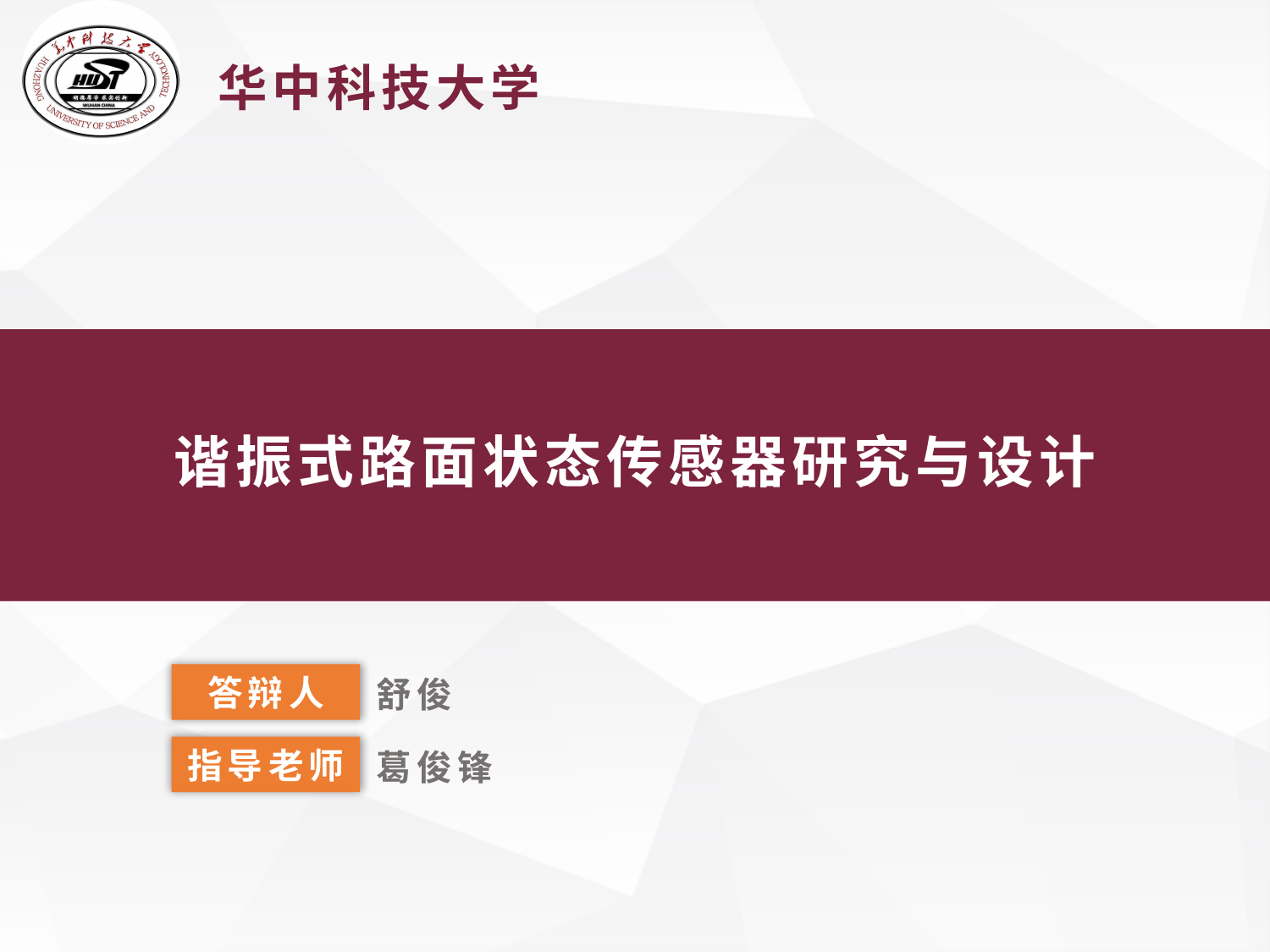

华中科技大学

我们毕业啦
其实是答辩的标题地方
谐振式路面状态传感器研究与设计
答辩人
舒俊
指导老师
葛俊锋